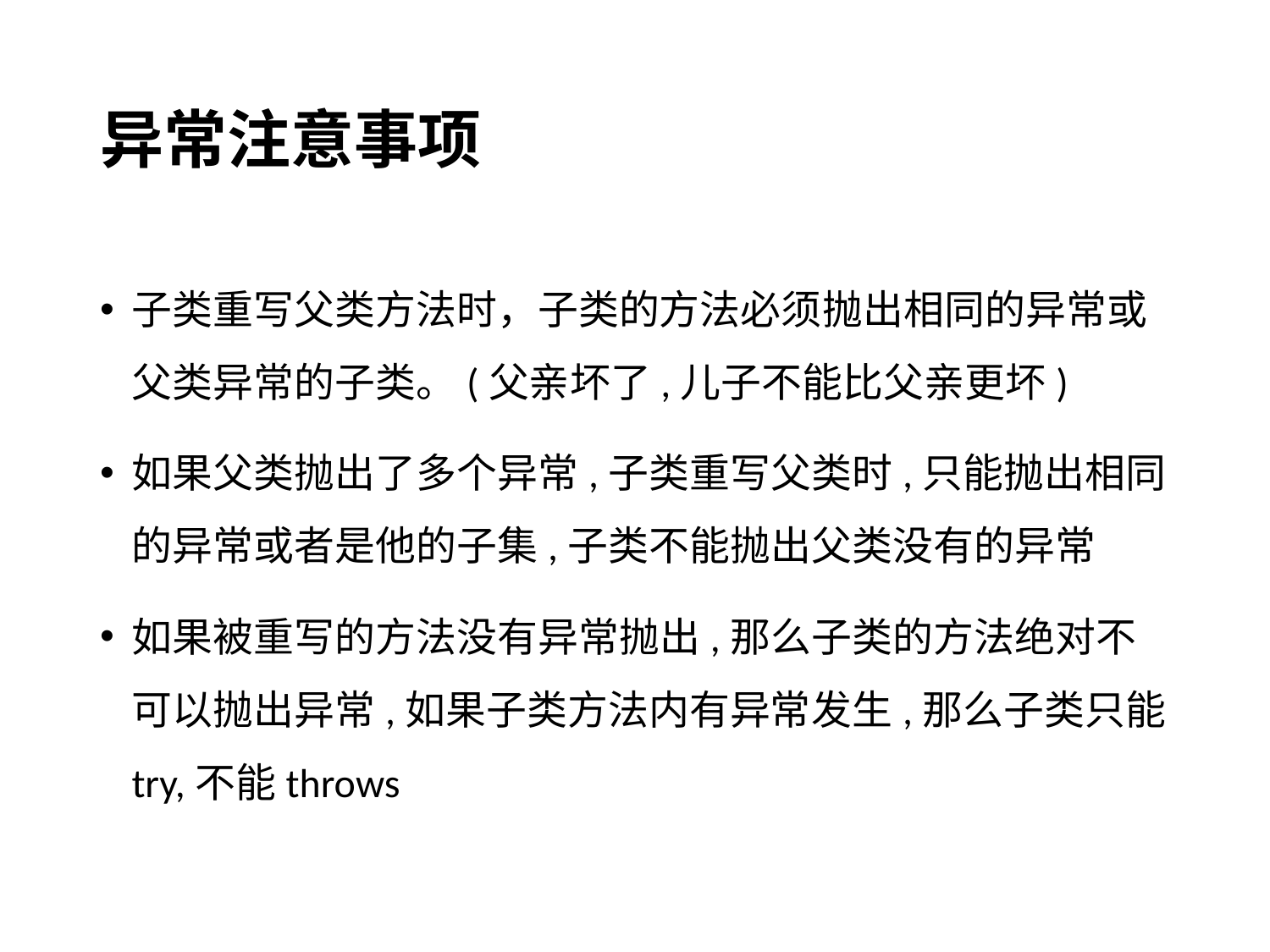

# 异常注意事项
子类重写父类方法时，子类的方法必须抛出相同的异常或父类异常的子类。(父亲坏了,儿子不能比父亲更坏)
如果父类抛出了多个异常,子类重写父类时,只能抛出相同的异常或者是他的子集,子类不能抛出父类没有的异常
如果被重写的方法没有异常抛出,那么子类的方法绝对不可以抛出异常,如果子类方法内有异常发生,那么子类只能try,不能throws